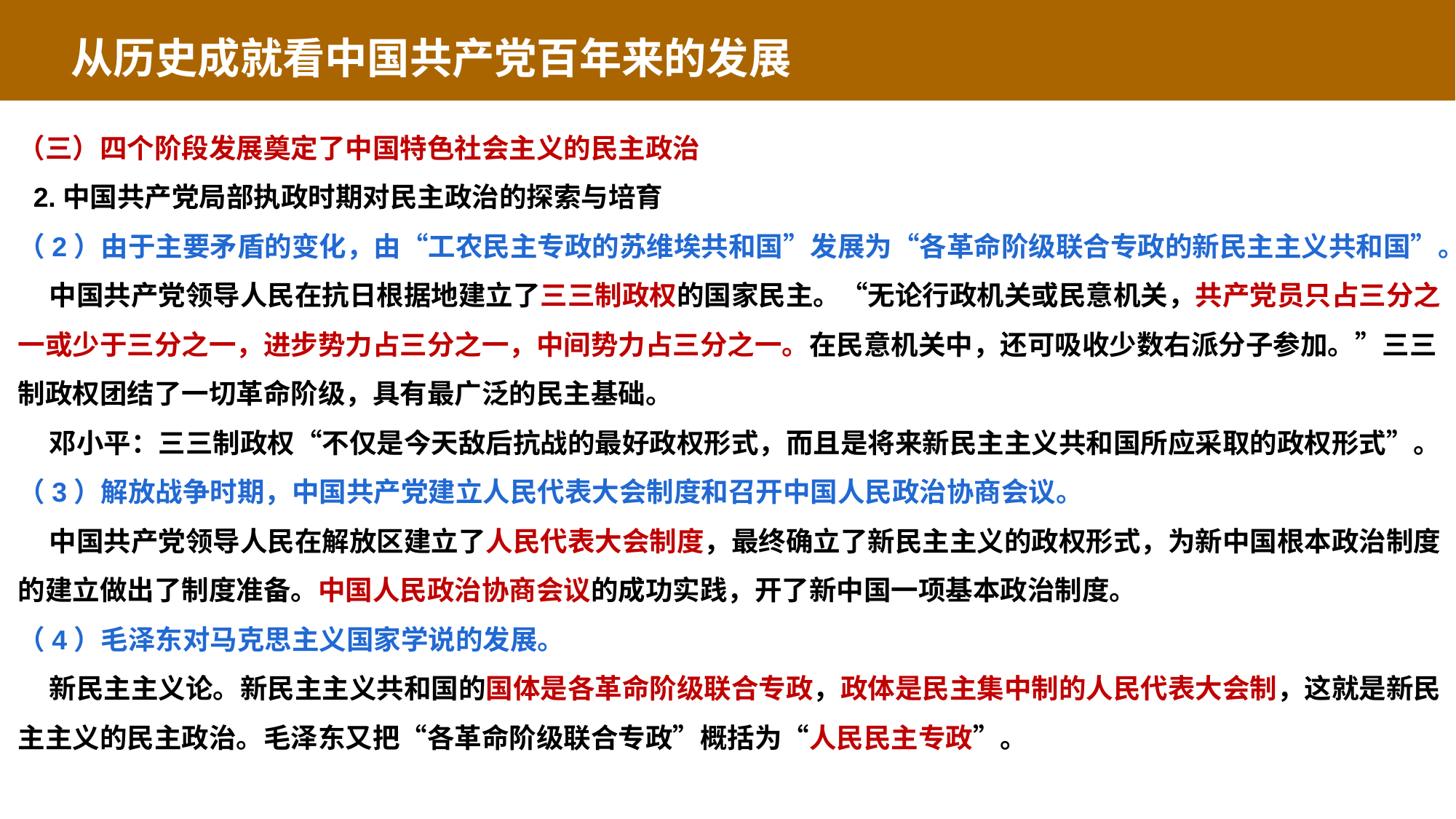

从历史成就看中国共产党百年来的发展
（三）四个阶段发展奠定了中国特色社会主义的民主政治
  2.中国共产党局部执政时期对民主政治的探索与培育
（2）由于主要矛盾的变化，由“工农民主专政的苏维埃共和国”发展为“各革命阶级联合专政的新民主主义共和国”。
    中国共产党领导人民在抗日根据地建立了三三制政权的国家民主。“无论行政机关或民意机关，共产党员只占三分之一或少于三分之一，进步势力占三分之一，中间势力占三分之一。在民意机关中，还可吸收少数右派分子参加。”三三制政权团结了一切革命阶级，具有最广泛的民主基础。
    邓小平：三三制政权“不仅是今天敌后抗战的最好政权形式，而且是将来新民主主义共和国所应采取的政权形式”。
（3）解放战争时期，中国共产党建立人民代表大会制度和召开中国人民政治协商会议。
    中国共产党领导人民在解放区建立了人民代表大会制度，最终确立了新民主主义的政权形式，为新中国根本政治制度的建立做出了制度准备。中国人民政治协商会议的成功实践，开了新中国一项基本政治制度。
（4）毛泽东对马克思主义国家学说的发展。
    新民主主义论。新民主主义共和国的国体是各革命阶级联合专政，政体是民主集中制的人民代表大会制，这就是新民主主义的民主政治。毛泽东又把“各革命阶级联合专政”概括为“人民民主专政”。